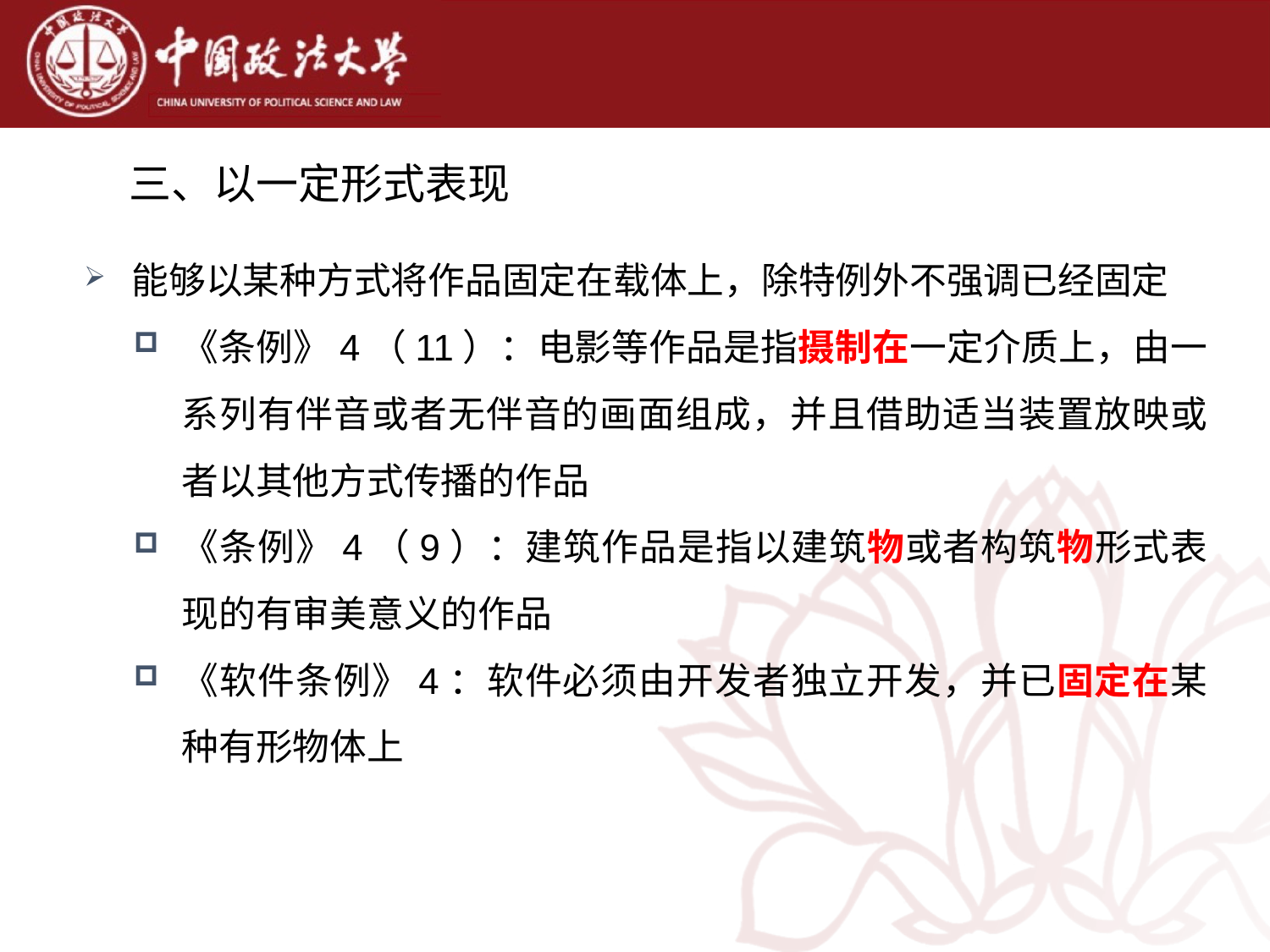

# 三、以一定形式表现

能够以某种方式将作品固定在载体上，除特例外不强调已经固定
《条例》4（11）：电影等作品是指摄制在一定介质上，由一系列有伴音或者无伴音的画面组成，并且借助适当装置放映或者以其他方式传播的作品
《条例》4（9）：建筑作品是指以建筑物或者构筑物形式表现的有审美意义的作品
《软件条例》4：软件必须由开发者独立开发，并已固定在某种有形物体上